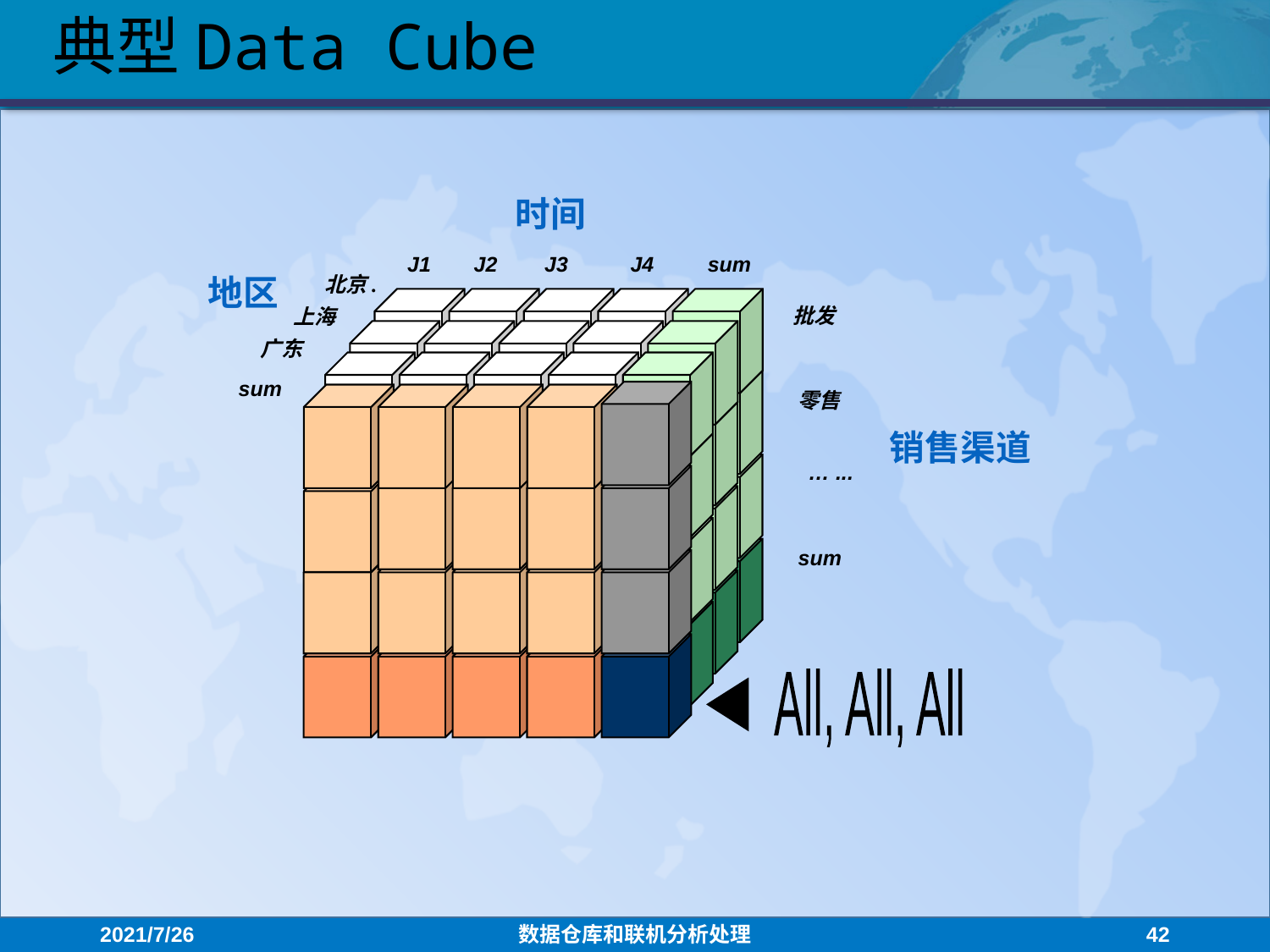

典型Data Cube
时间
J1
J2
J3
J4
sum
地区
北京.

上海
批发

广东

sum

零售

销售渠道

… ...

sum

All, All, All

2021/7/26
数据仓库和联机分析处理
42